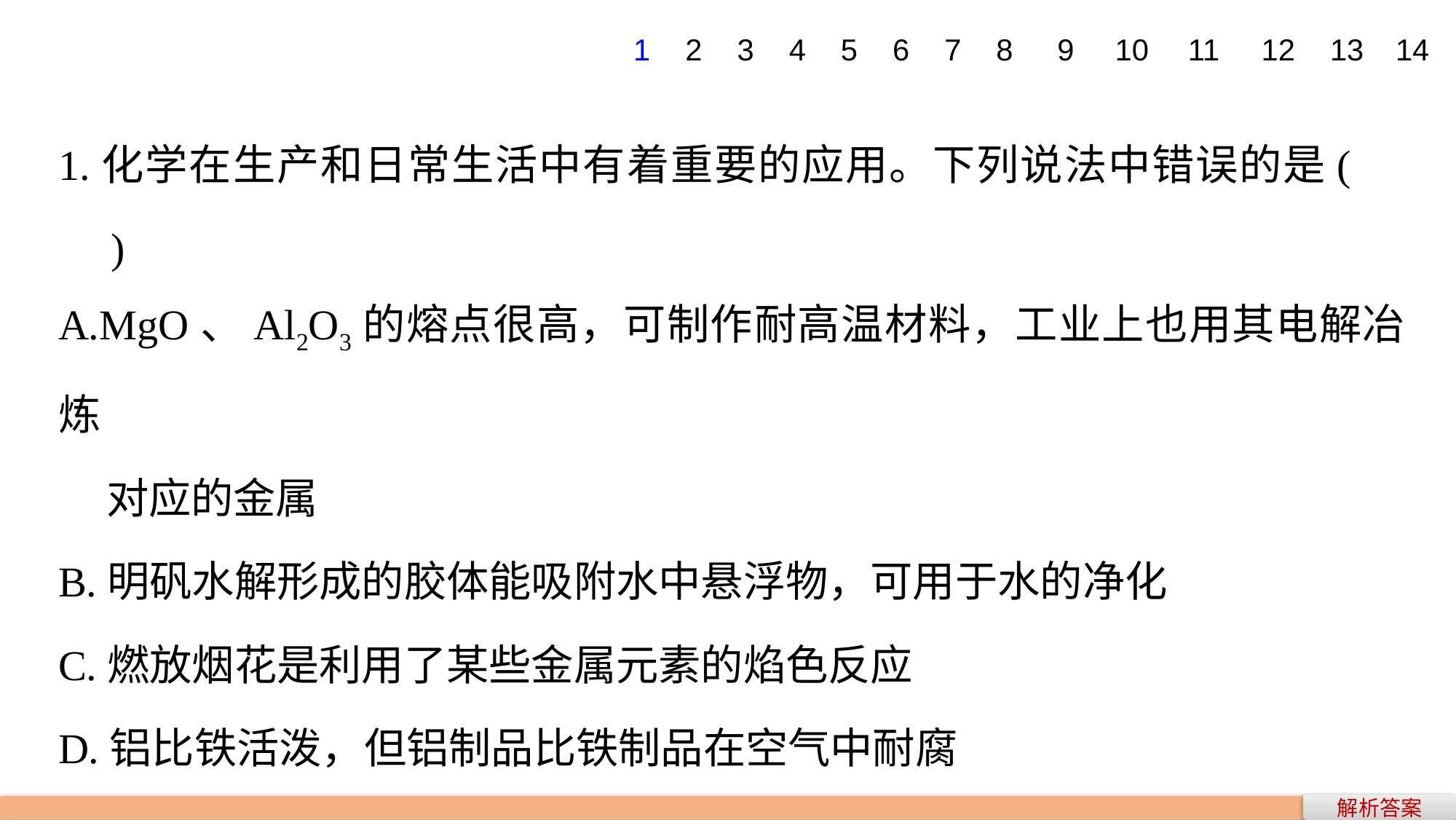

1
2
3
4
5
6
7
8
9
10
11
12
13
14
1.化学在生产和日常生活中有着重要的应用。下列说法中错误的是(　　)
A.MgO、Al2O3的熔点很高，可制作耐高温材料，工业上也用其电解冶炼
    对应的金属
B.明矾水解形成的胶体能吸附水中悬浮物，可用于水的净化
C.燃放烟花是利用了某些金属元素的焰色反应
D.铝比铁活泼，但铝制品比铁制品在空气中耐腐
解析答案